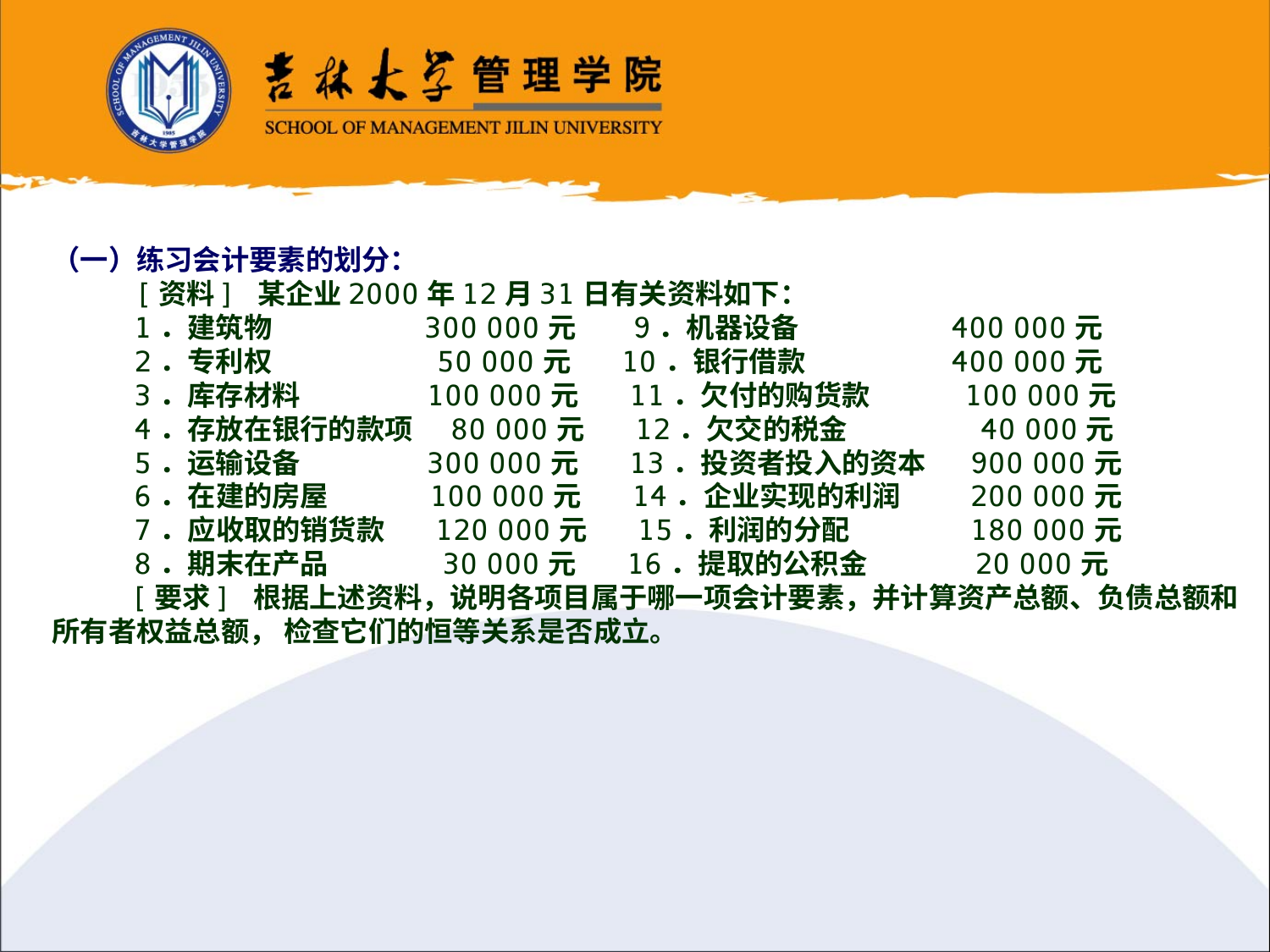

（一）练习会计要素的划分：
          [资料]  某企业2000年12月31日有关资料如下：
          1．建筑物                       300 000元        9．机器设备                       400 000元
          2．专利权                         50 000元       10．银行借款                      400 000元
          3．库存材料                   100 000元       11．欠付的购货款              100 000元
          4．存放在银行的款项     80 000元       12．欠交的税金                    40 000元
          5．运输设备                   300 000元       13．投资者投入的资本      900 000元
          6．在建的房屋               100 000元       14．企业实现的利润          200 000元
          7．应收取的销货款       120 000元       15．利润的分配                  180 000元
          8．期末在产品                 30 000元       16．提取的公积金                20 000元
          [要求]  根据上述资料，说明各项目属于哪一项会计要素，并计算资产总额、负债总额和所有者权益总额， 检查它们的恒等关系是否成立。

36